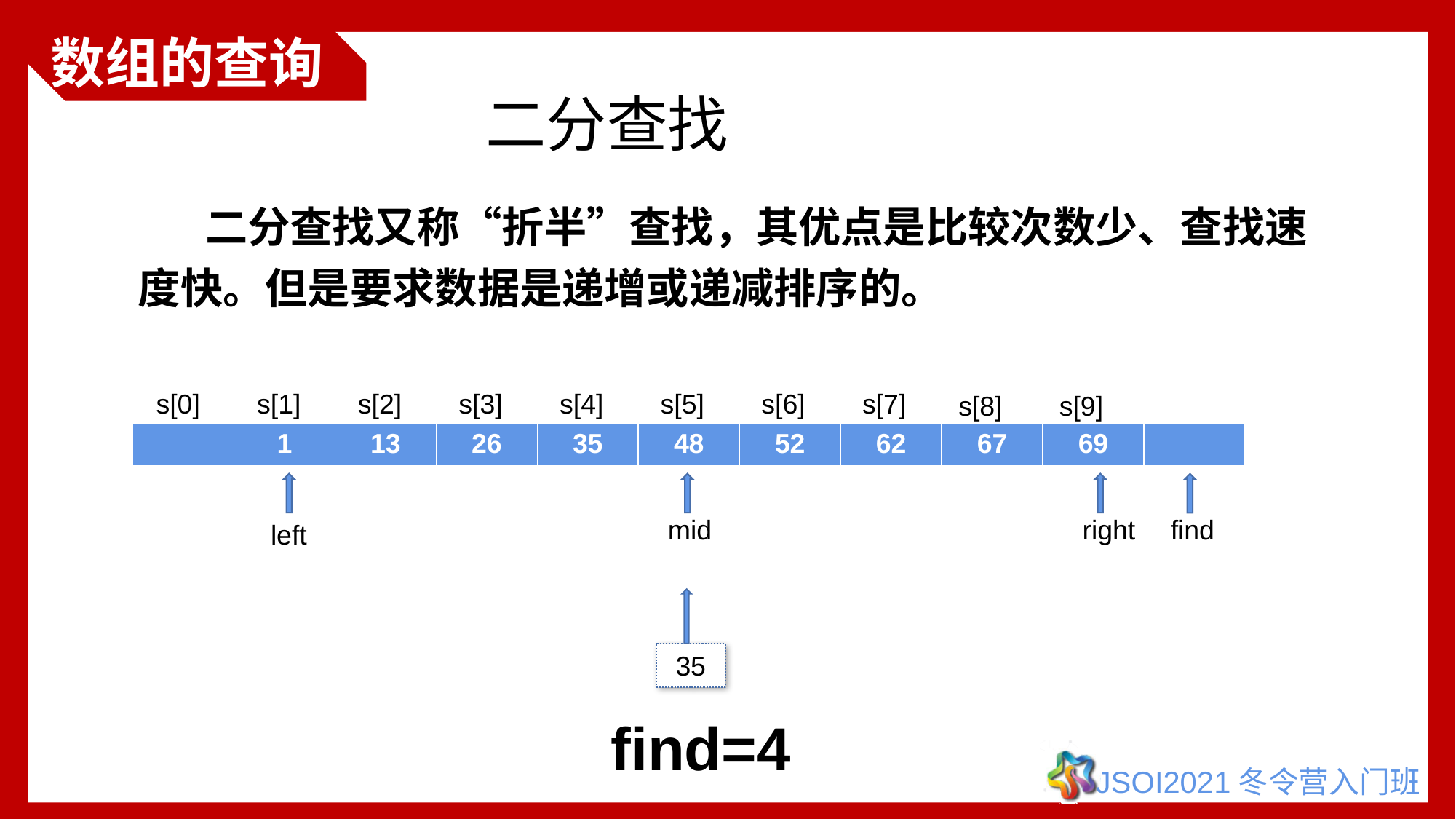

数组的查询

二分查找
      二分查找又称“折半”查找，其优点是比较次数少、查找速度快。但是要求数据是递增或递减排序的。
s[0]
s[1]
s[2]
s[3]
s[4]
s[5]
s[6]
s[7]
s[8]
s[9]
|  | 1 | 13 | 26 | 35 | 48 | 52 | 62 | 67 | 69 |  |
| --- | --- | --- | --- | --- | --- | --- | --- | --- | --- | --- |

left

mid

right

find

35
find=4